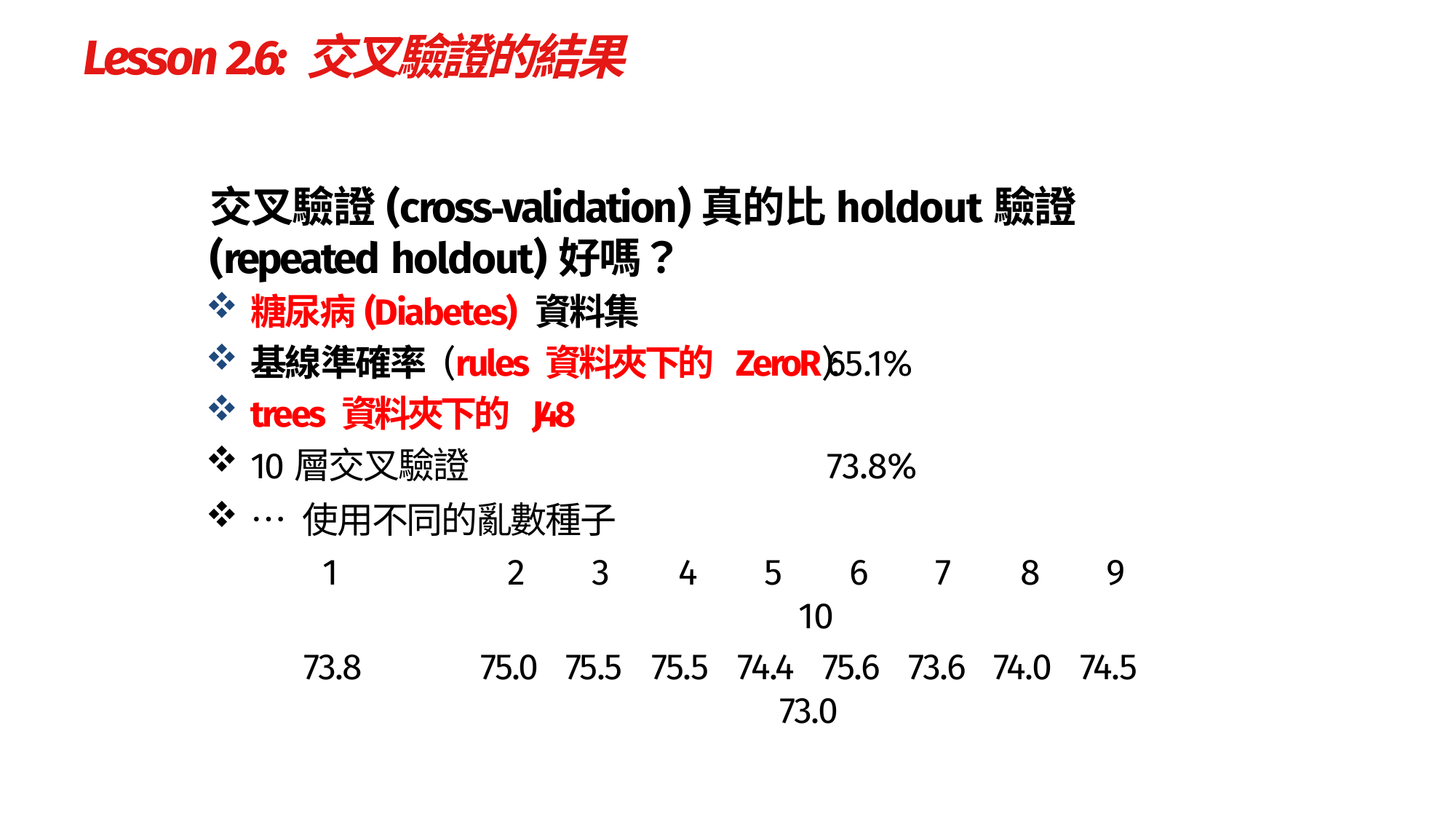

# Lesson 2.6: 交叉驗證的結果
交叉驗證(cross‐validation)真的比holdout驗證(repeated  holdout)好嗎？
糖尿病(Diabetes) 資料集
基線準確率 (rules 資料夾下的  ZeroR):
trees 資料夾下的  J48
10層交叉驗證
… 使用不同的亂數種子
1	2	3	4	5	6	7	8	9	10
73.8	75.0	75.5	75.5	74.4	75.6	73.6	74.0	74.5	73.0

65.1%
73.8%